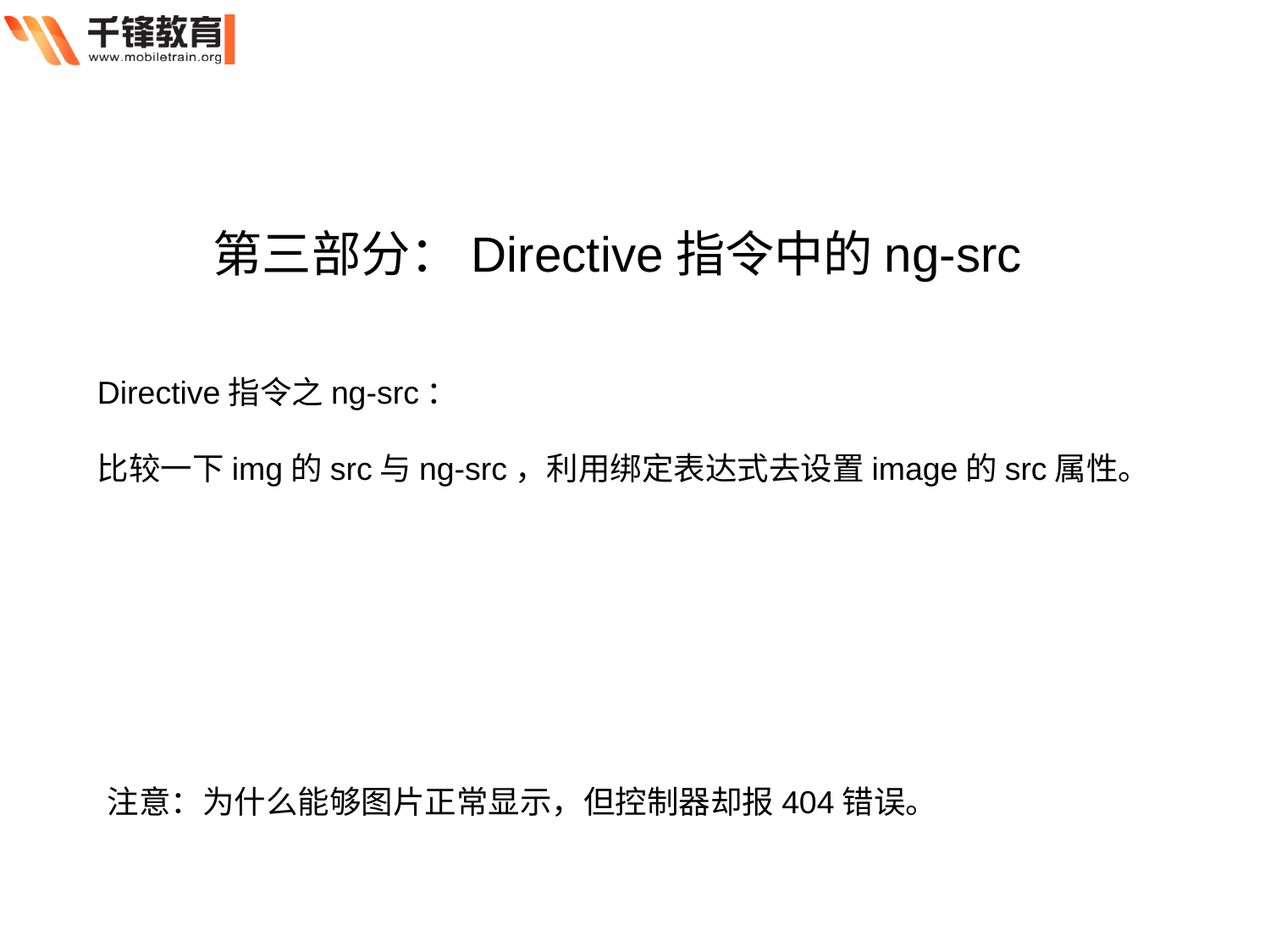

第三部分：Directive指令中的ng-src
Directive指令之ng-src：

比较一下img的src与ng-src，利用绑定表达式去设置image的src属性。
注意：为什么能够图片正常显示，但控制器却报404错误。